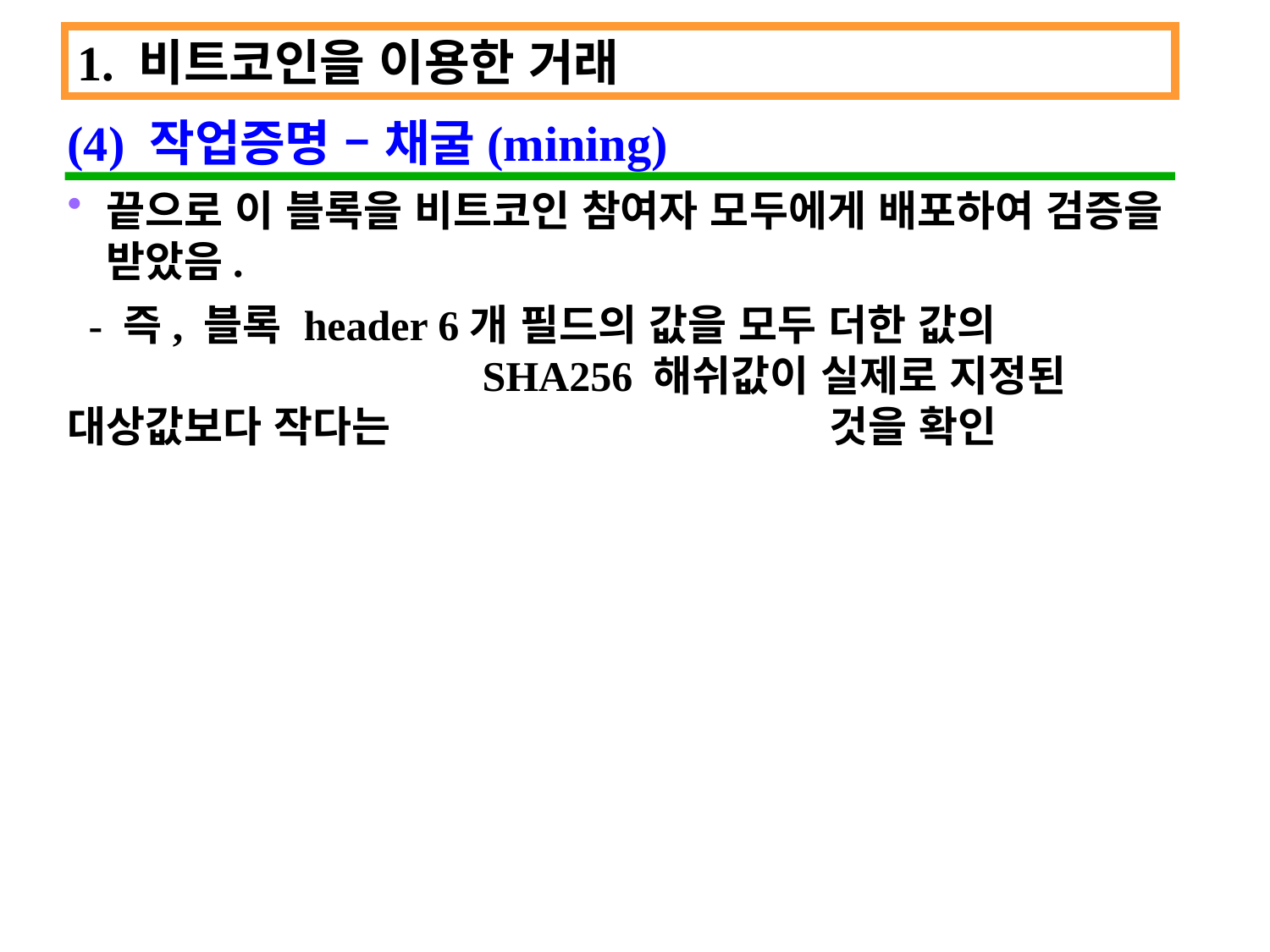

1. 비트코인을 이용한 거래
(4) 작업증명 – 채굴(mining)
끝으로 이 블록을 비트코인 참여자 모두에게 배포하여 검증을 받았음.
  - 즉, 블록 header 6개 필드의 값을 모두 더한 값의                    			  SHA256 해쉬값이 실제로 지정된 대상값보다 작다는            			것을 확인